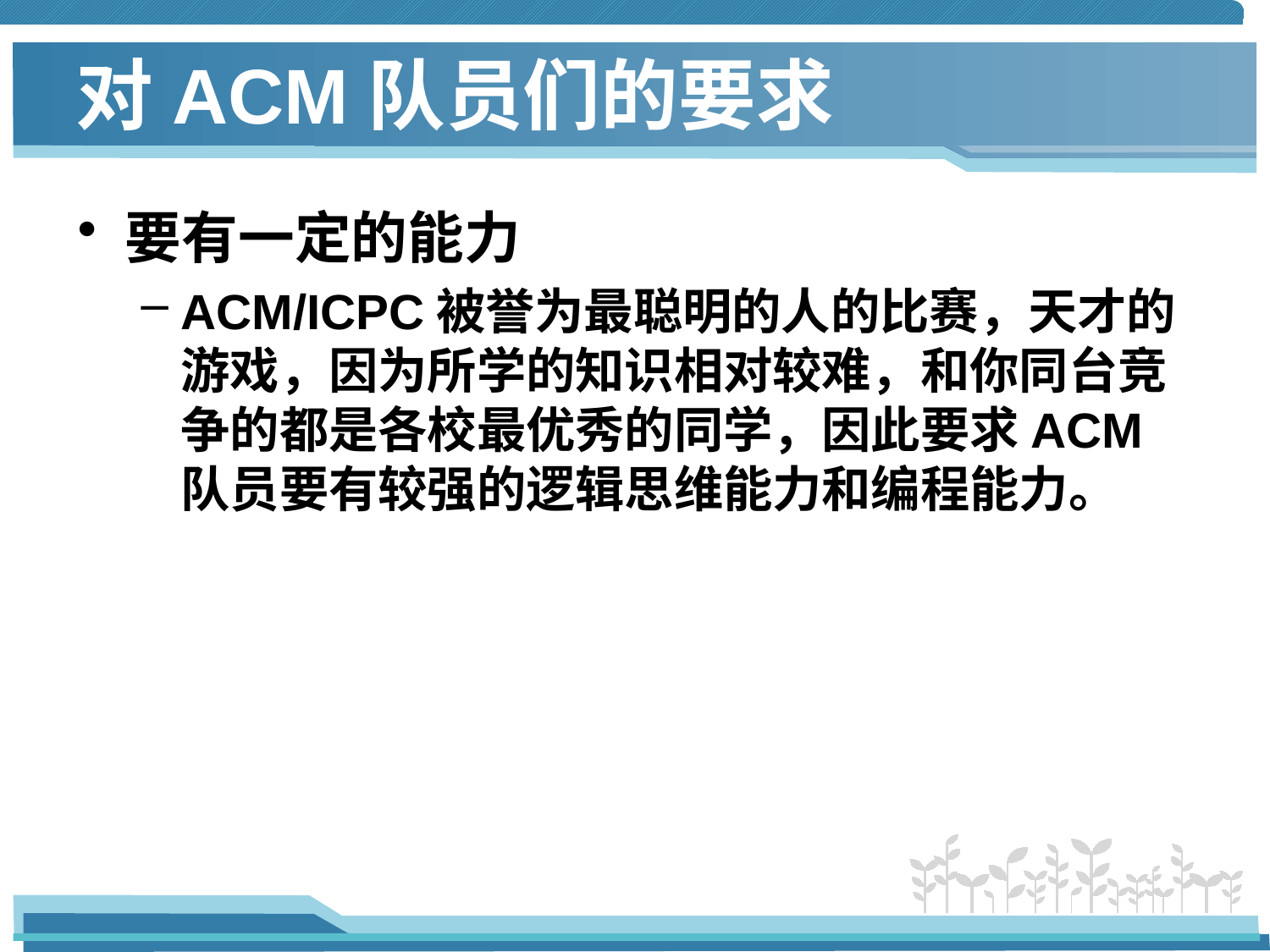

# 对ACM队员们的要求
要有一定的能力
ACM/ICPC被誉为最聪明的人的比赛，天才的游戏，因为所学的知识相对较难，和你同台竞争的都是各校最优秀的同学，因此要求ACM队员要有较强的逻辑思维能力和编程能力。